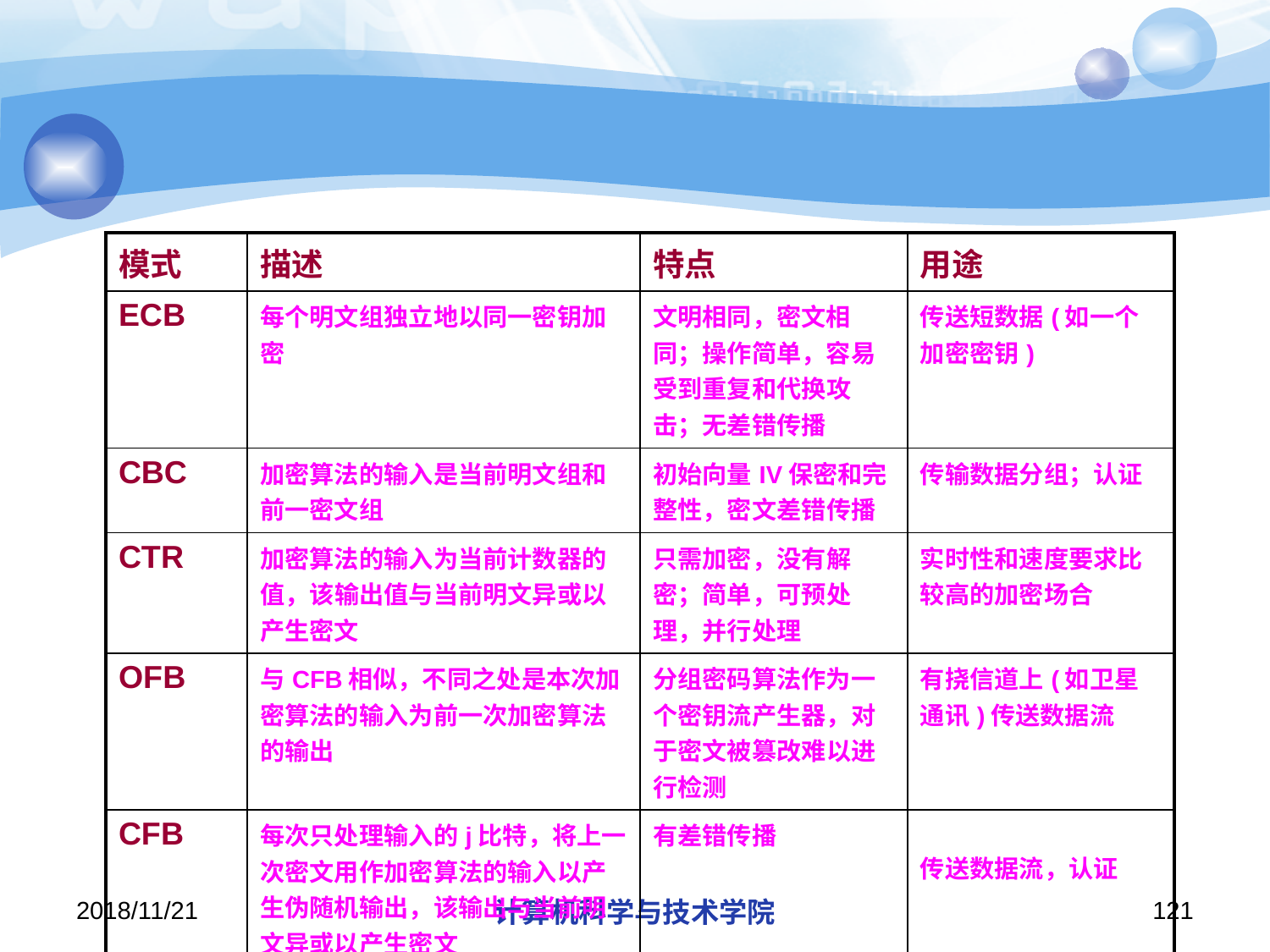

#
| 模式 | 描述 | 特点 | 用途 |
| --- | --- | --- | --- |
| ECB | 每个明文组独立地以同一密钥加密 | 文明相同，密文相同；操作简单，容易受到重复和代换攻击；无差错传播 | 传送短数据(如一个加密密钥) |
| CBC | 加密算法的输入是当前明文组和前一密文组 | 初始向量IV保密和完整性，密文差错传播 | 传输数据分组；认证 |
| CTR | 加密算法的输入为当前计数器的值，该输出值与当前明文异或以产生密文 | 只需加密，没有解密；简单，可预处理，并行处理 | 实时性和速度要求比较高的加密场合 |
| OFB | 与CFB相似，不同之处是本次加密算法的输入为前一次加密算法的输出 | 分组密码算法作为一个密钥流产生器，对于密文被篡改难以进行检测 | 有挠信道上(如卫星通讯)传送数据流 |
| CFB | 每次只处理输入的j比特，将上一次密文用作加密算法的输入以产生伪随机输出，该输出与当前明文异或以产生密文 | 有差错传播 | 传送数据流，认证 |
2018/11/21
计算机科学与技术学院
121